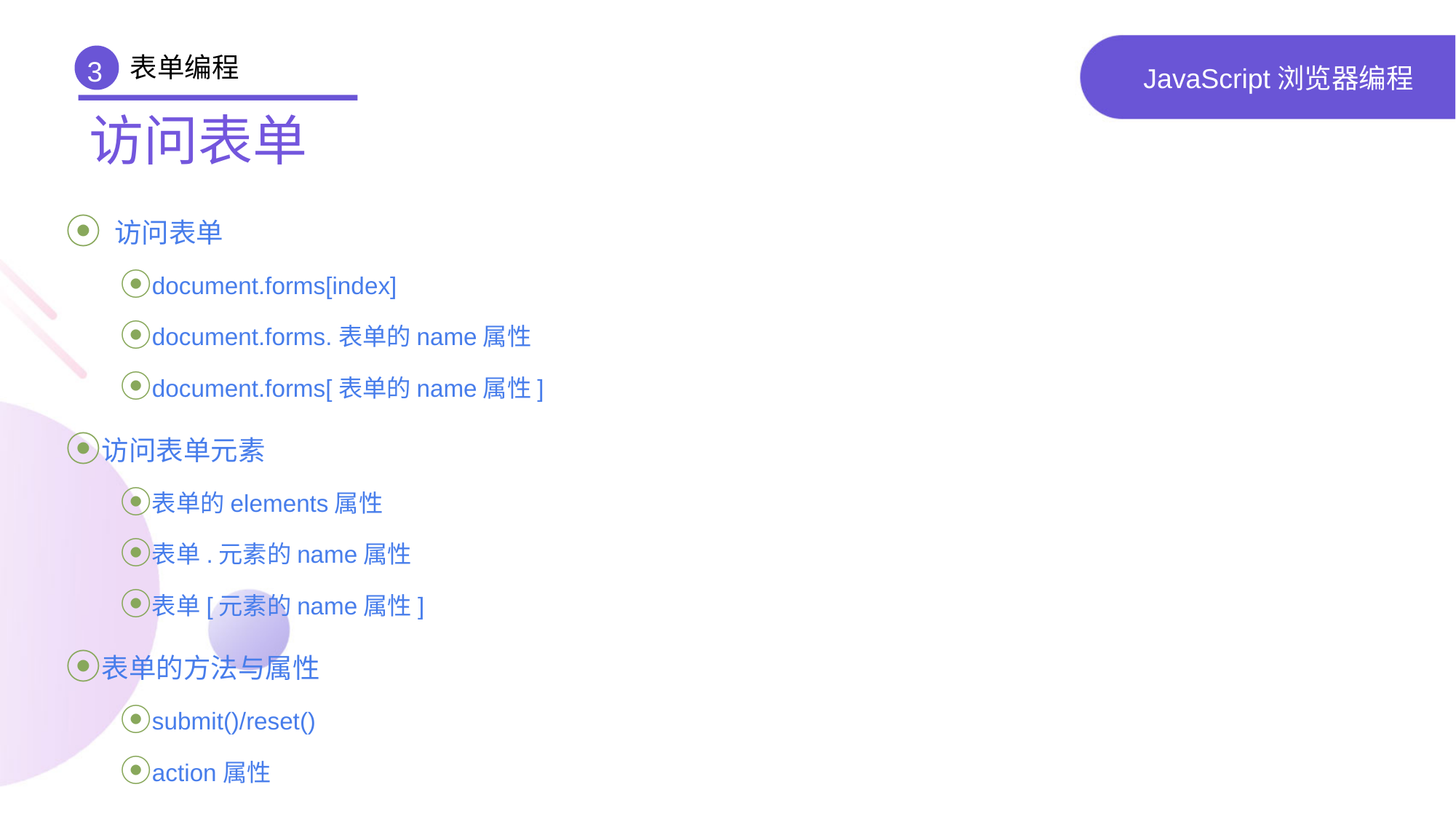

表单编程
3
# JavaScript浏览器编程
访问表单
 访问表单
document.forms[index]
document.forms.表单的name属性
document.forms[表单的name属性]
访问表单元素
表单的elements属性
表单.元素的name属性
表单[元素的name属性]
表单的方法与属性
submit()/reset()
action属性